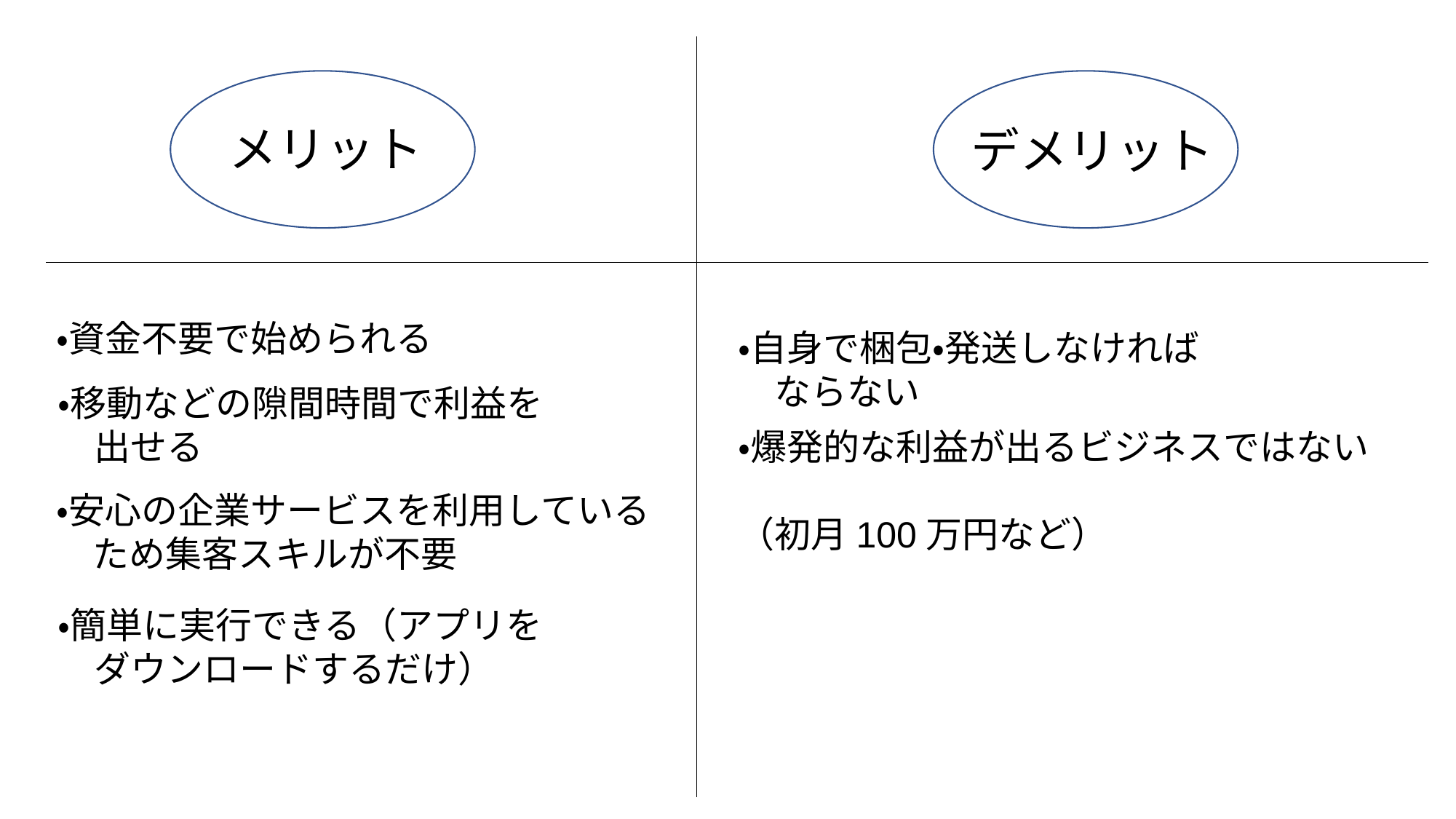

メリット
デメリット
・資金不要で始められる
・自身で梱包・発送しなければ
　ならない
・移動などの隙間時間で利益を
　出せる
・爆発的な利益が出るビジネスではない
（初月100万円など）
・安心の企業サービスを利用している
　ため集客スキルが不要
・簡単に実行できる（アプリを
　ダウンロードするだけ）